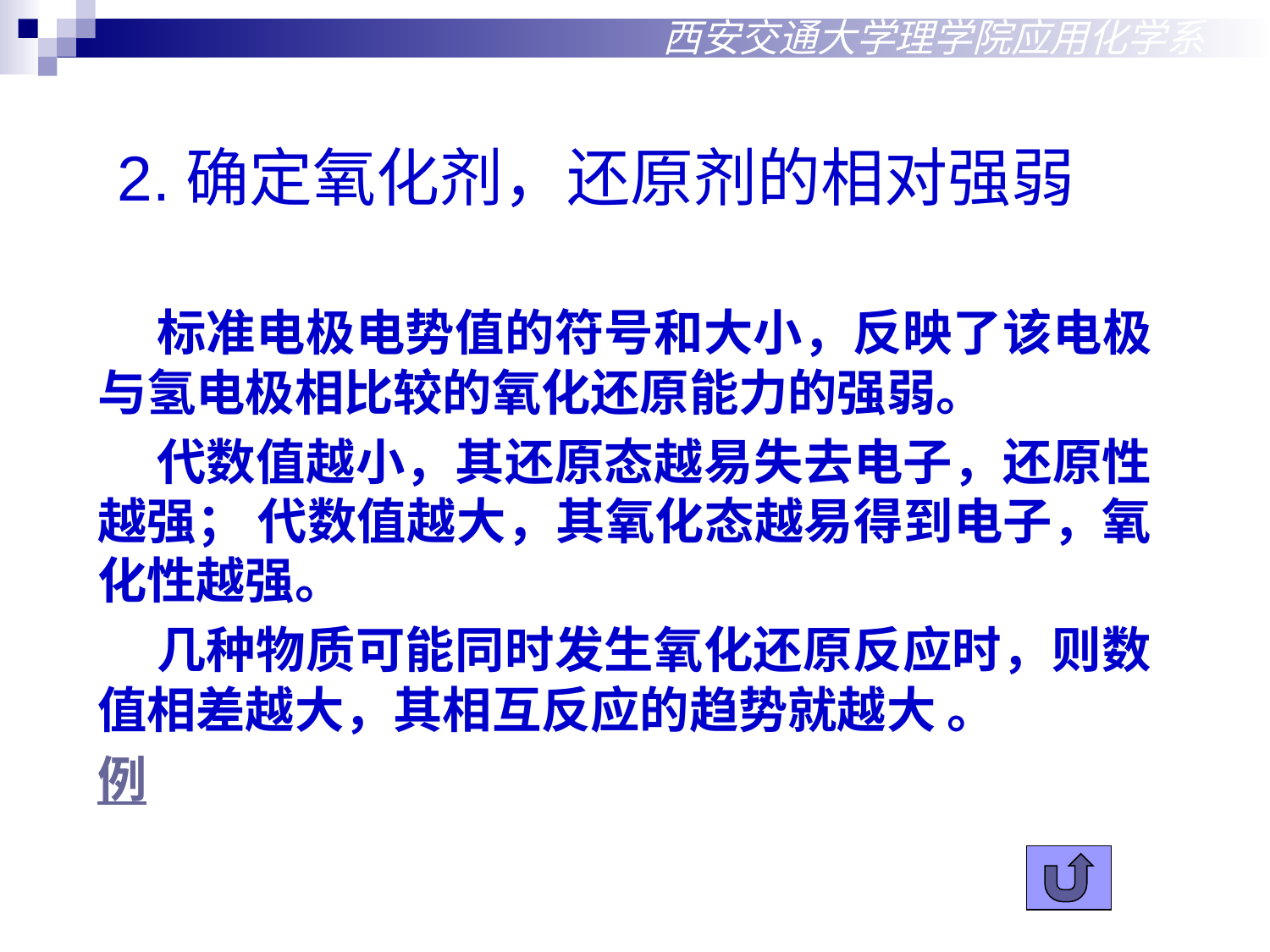

西安交通大学理学院应用化学系
2.确定氧化剂，还原剂的相对强弱
    标准电极电势值的符号和大小，反映了该电极与氢电极相比较的氧化还原能力的强弱。
    代数值越小，其还原态越易失去电子，还原性越强； 代数值越大，其氧化态越易得到电子，氧化性越强。
    几种物质可能同时发生氧化还原反应时，则数值相差越大，其相互反应的趋势就越大 。
例